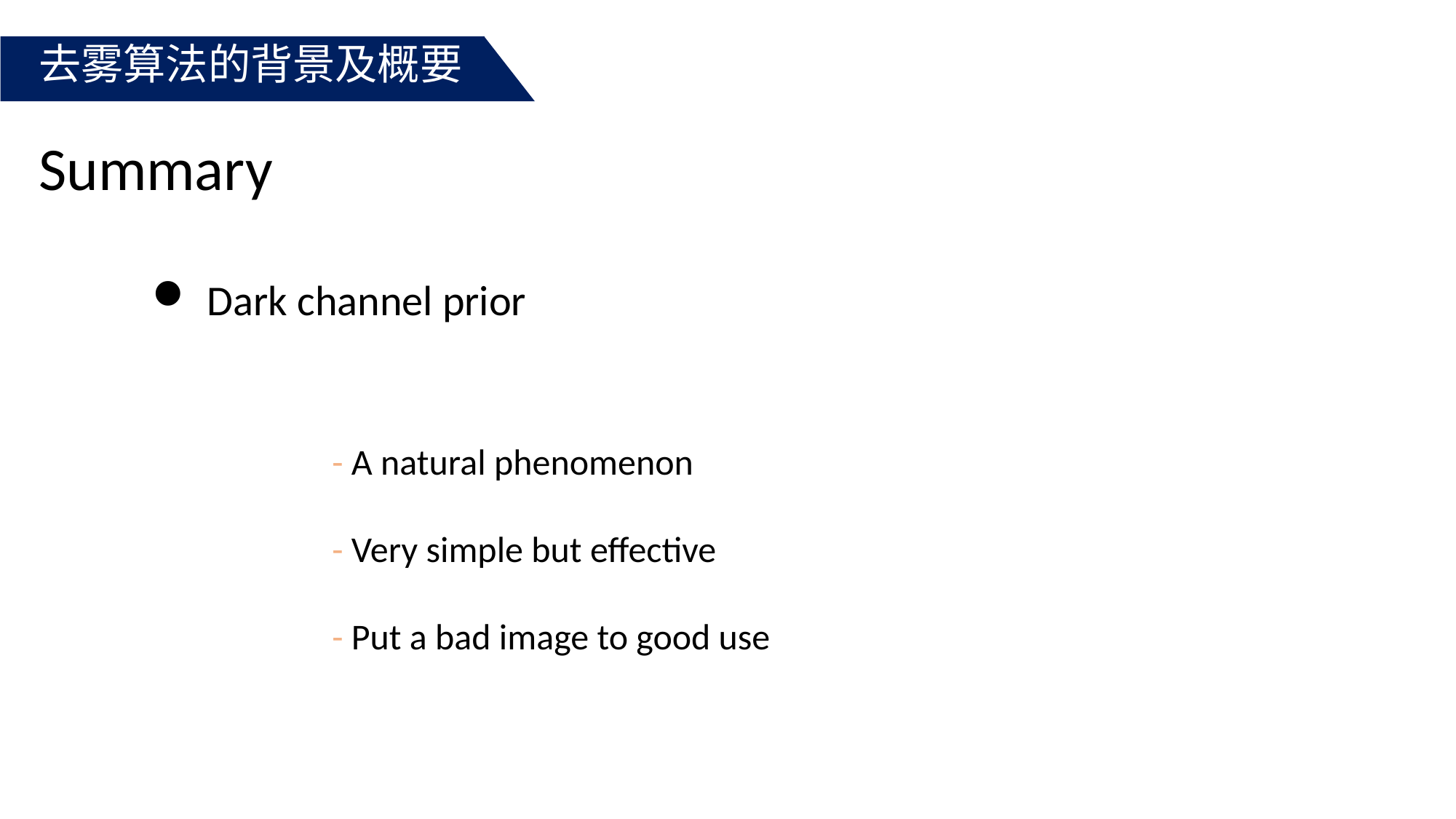

去雾算法的背景及概要

Summary
Dark channel prior
- A natural phenomenon
- Very simple but effective
- Put a bad image to good use